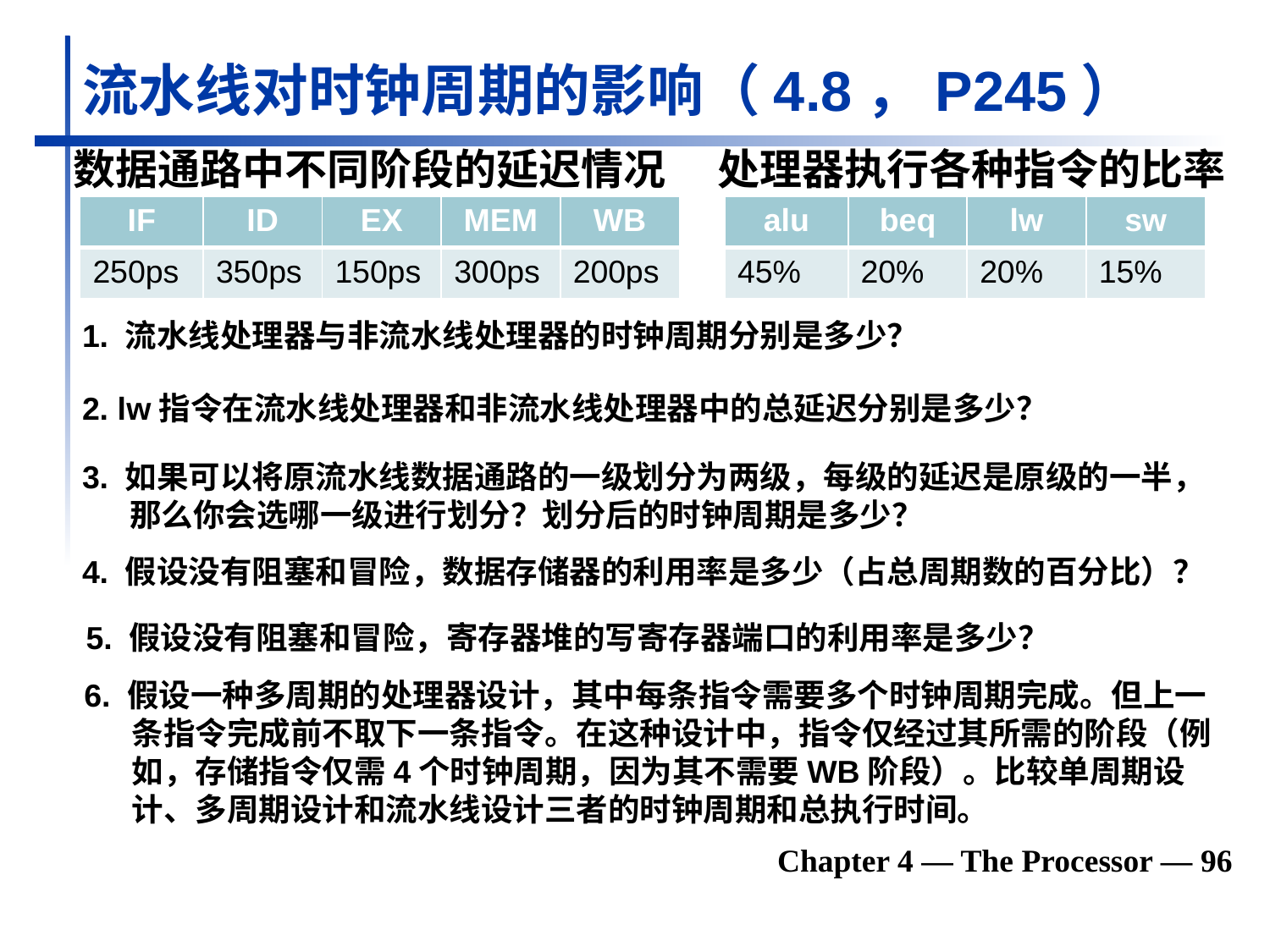

# 流水线对时钟周期的影响（4.8，P245）
数据通路中不同阶段的延迟情况

处理器执行各种指令的比率
| IF | ID | EX | MEM | WB |
| --- | --- | --- | --- | --- |
| 250ps | 350ps | 150ps | 300ps | 200ps |
| alu | beq | lw | sw |
| --- | --- | --- | --- |
| 45% | 20% | 20% | 15% |
1. 流水线处理器与非流水线处理器的时钟周期分别是多少？
2. lw指令在流水线处理器和非流水线处理器中的总延迟分别是多少？
3. 如果可以将原流水线数据通路的一级划分为两级，每级的延迟是原级的一半，那么你会选哪一级进行划分？划分后的时钟周期是多少？
4. 假设没有阻塞和冒险，数据存储器的利用率是多少（占总周期数的百分比）？
5. 假设没有阻塞和冒险，寄存器堆的写寄存器端口的利用率是多少？
6. 假设一种多周期的处理器设计，其中每条指令需要多个时钟周期完成。但上一条指令完成前不取下一条指令。在这种设计中，指令仅经过其所需的阶段（例如，存储指令仅需4个时钟周期，因为其不需要WB阶段）。比较单周期设计、多周期设计和流水线设计三者的时钟周期和总执行时间。
Chapter 4 — The Processor — 96